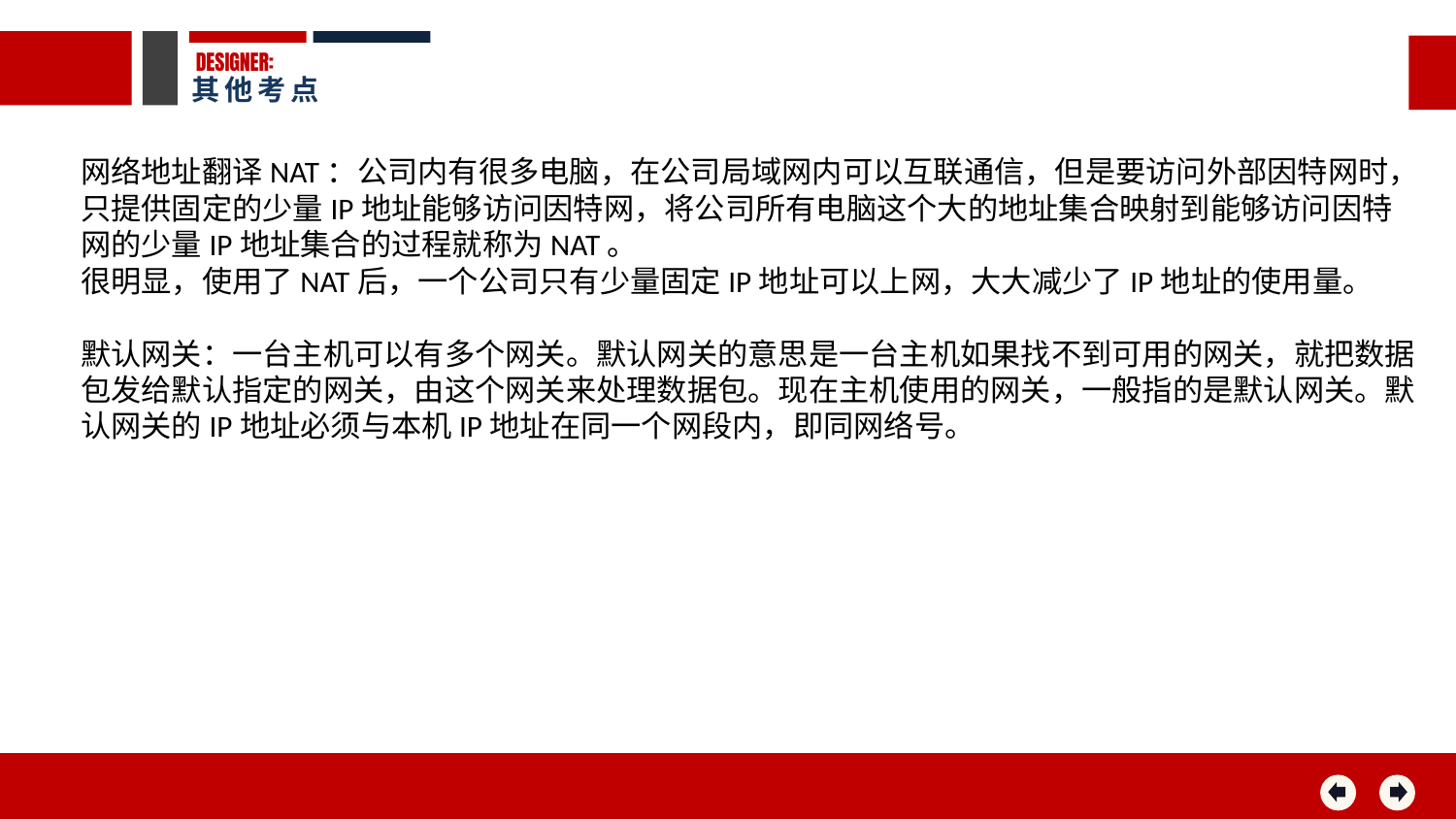

DESIGNER:
其他考点
网络地址翻译NAT：公司内有很多电脑，在公司局域网内可以互联通信，但是要访问外部因特网时，只提供固定的少量IP地址能够访问因特网，将公司所有电脑这个大的地址集合映射到能够访问因特网的少量IP地址集合的过程就称为NAT。
很明显，使用了NAT后，一个公司只有少量固定IP地址可以上网，大大减少了IP地址的使用量。

默认网关：一台主机可以有多个网关。默认网关的意思是一台主机如果找不到可用的网关，就把数据包发给默认指定的网关，由这个网关来处理数据包。现在主机使用的网关，一般指的是默认网关。默认网关的IP地址必须与本机IP地址在同一个网段内，即同网络号。